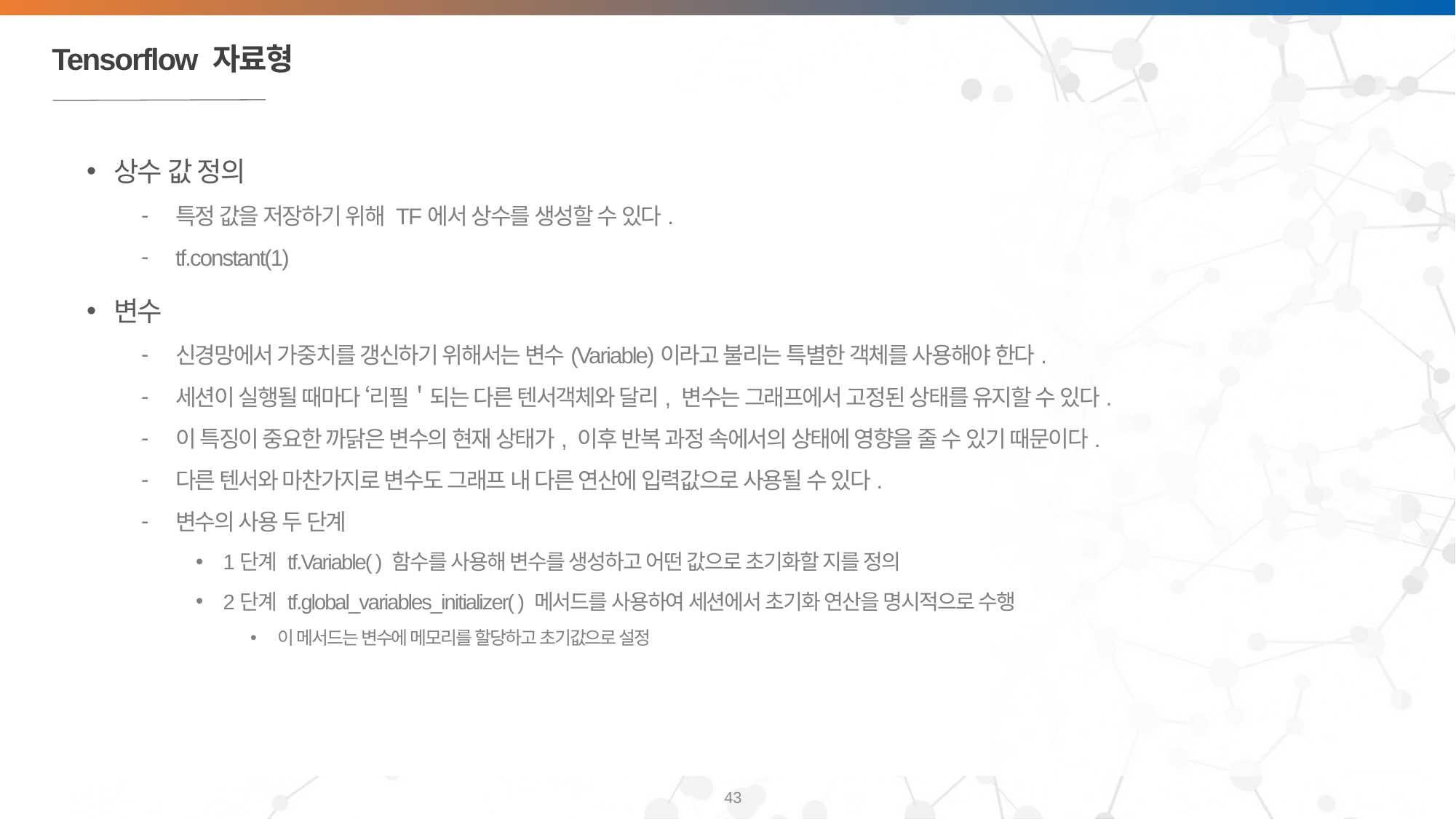

# Tensorflow 자료형

상수 값 정의
특정 값을 저장하기 위해 TF에서 상수를 생성할 수 있다.
tf.constant(1)
변수
신경망에서 가중치를 갱신하기 위해서는 변수(Variable)이라고 불리는 특별한 객체를 사용해야 한다.
세션이 실행될 때마다 ‘리필＇되는 다른 텐서객체와 달리, 변수는 그래프에서 고정된 상태를 유지할 수 있다.
이 특징이 중요한 까닭은 변수의 현재 상태가, 이후 반복 과정 속에서의 상태에 영향을 줄 수 있기 때문이다.
다른 텐서와 마찬가지로 변수도 그래프 내 다른 연산에 입력값으로 사용될 수 있다.
변수의 사용 두 단계
1단계 tf.Variable( ) 함수를 사용해 변수를 생성하고 어떤 값으로 초기화할 지를 정의
2단계 tf.global_variables_initializer( ) 메서드를 사용하여 세션에서 초기화 연산을 명시적으로 수행
이 메서드는 변수에 메모리를 할당하고 초기값으로 설정

43